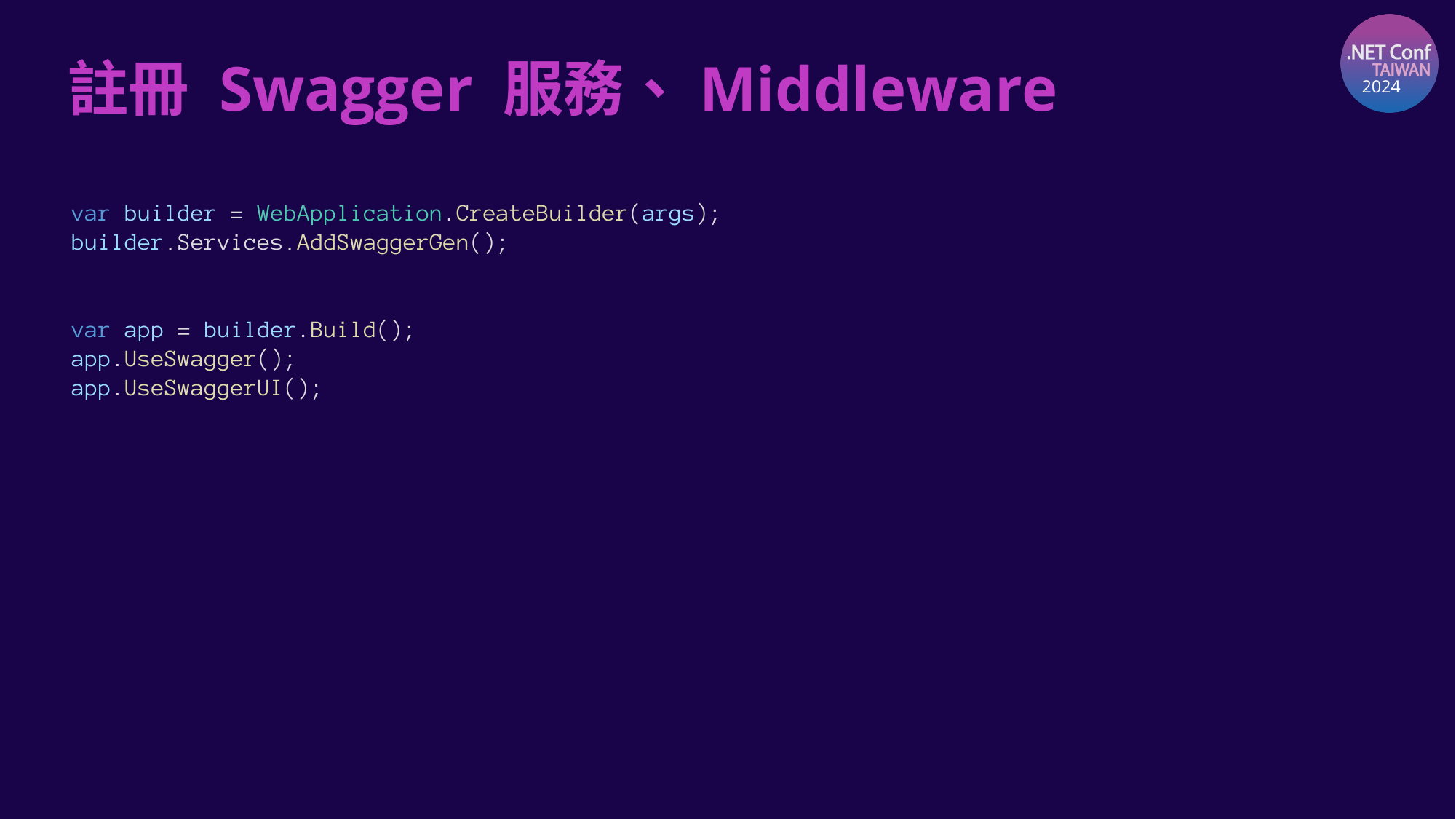

# 註冊 Swagger 服務、Middleware

var builder = WebApplication.CreateBuilder(args);
builder.Services.AddSwaggerGen();
var app = builder.Build();
app.UseSwagger();
app.UseSwaggerUI();